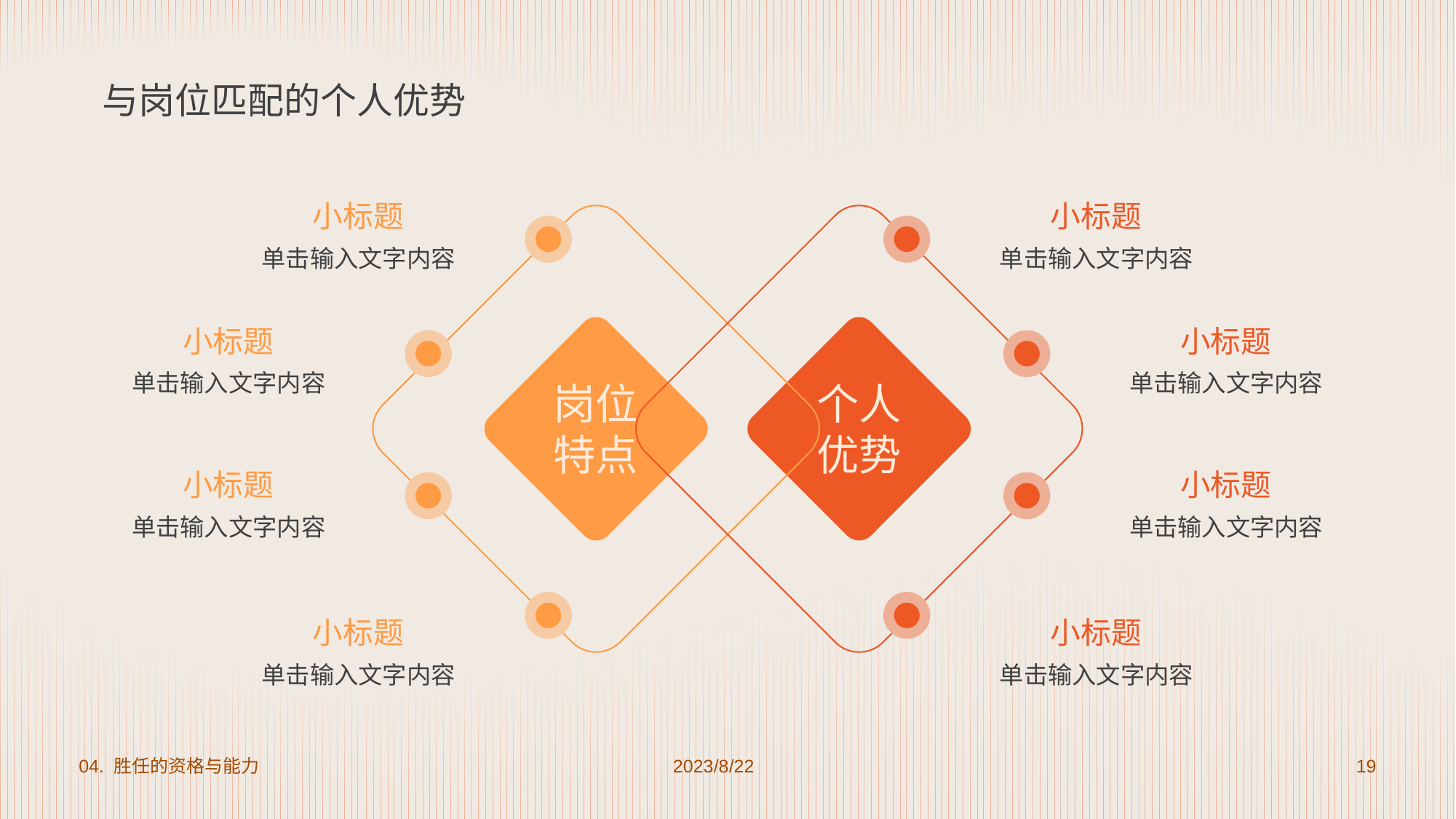

# 与岗位匹配的个人优势
小标题
单击输入文字内容
小标题
单击输入文字内容

小标题
单击输入文字内容
小标题
单击输入文字内容

岗位
特点

个人
优势
小标题
单击输入文字内容
小标题
单击输入文字内容
小标题
单击输入文字内容
小标题
单击输入文字内容
04. 胜任的资格与能力
2023/8/22
19